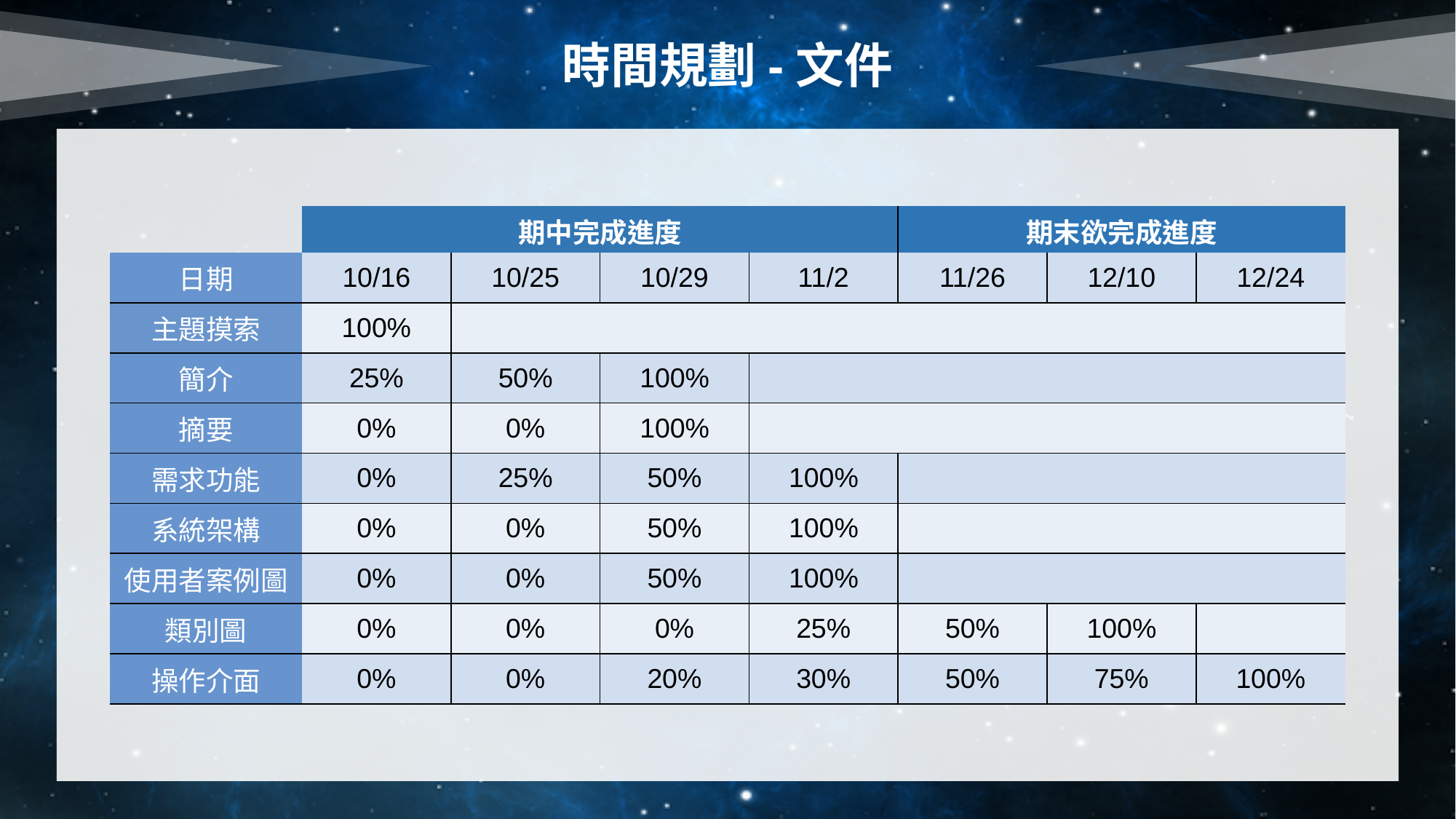

時間規劃-文件

|  | 期中完成進度 |  |  |  | 期末欲完成進度 |  |  |
| --- | --- | --- | --- | --- | --- | --- | --- |
| 日期 | 10/16 | 10/25 | 10/29 | 11/2 | 11/26 | 12/10 | 12/24 |
| 主題摸索 | 100% |  |  |  |  |  |  |
| 簡介 | 25% | 50% | 100% |  |  |  |  |
| 摘要 | 0% | 0% | 100% |  |  |  |  |
| 需求功能 | 0% | 25% | 50% | 100% |  |  |  |
| 系統架構 | 0% | 0% | 50% | 100% |  |  |  |
| 使用者案例圖 | 0% | 0% | 50% | 100% |  |  |  |
| 類別圖 | 0% | 0% | 0% | 25% | 50% | 100% |  |
| 操作介面 | 0% | 0% | 20% | 30% | 50% | 75% | 100% |